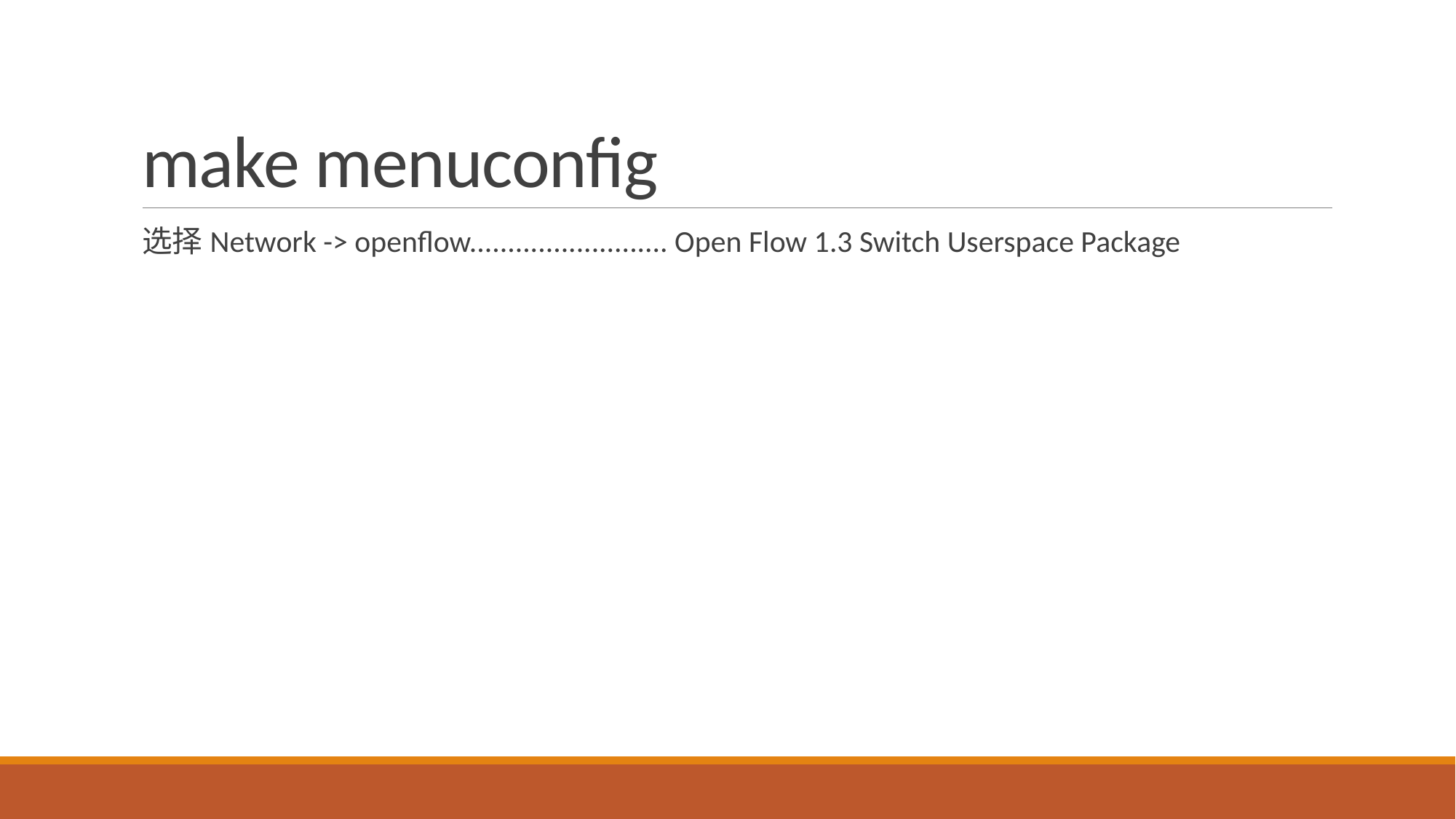

# make menuconfig
选择Network -> openflow.......................... Open Flow 1.3 Switch Userspace Package